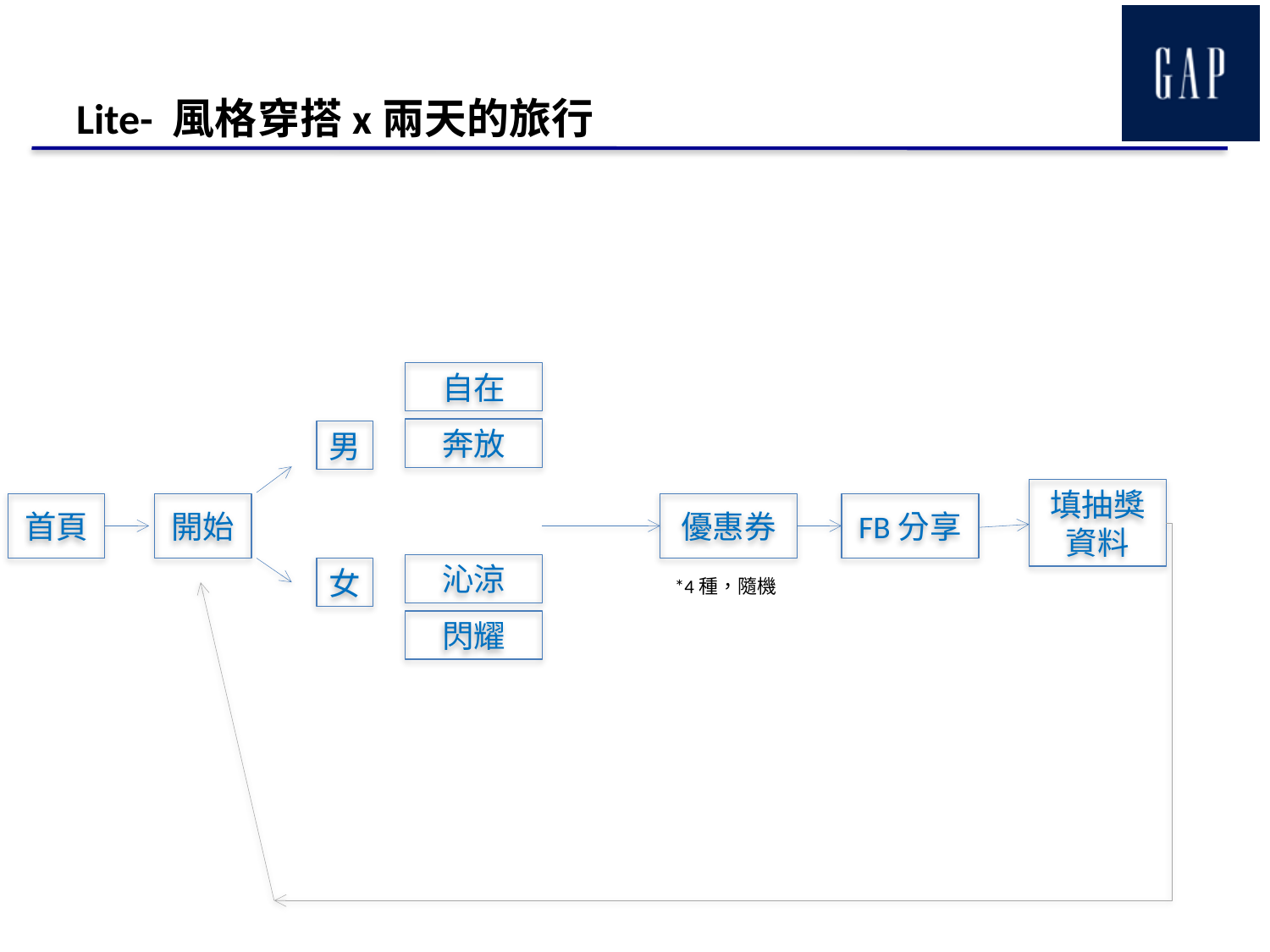

# Lite- 風格穿搭x兩天的旅行
自在
奔放
男
填抽獎資料
優惠券
FB分享
首頁
開始
沁涼
女
*4種，隨機
閃耀